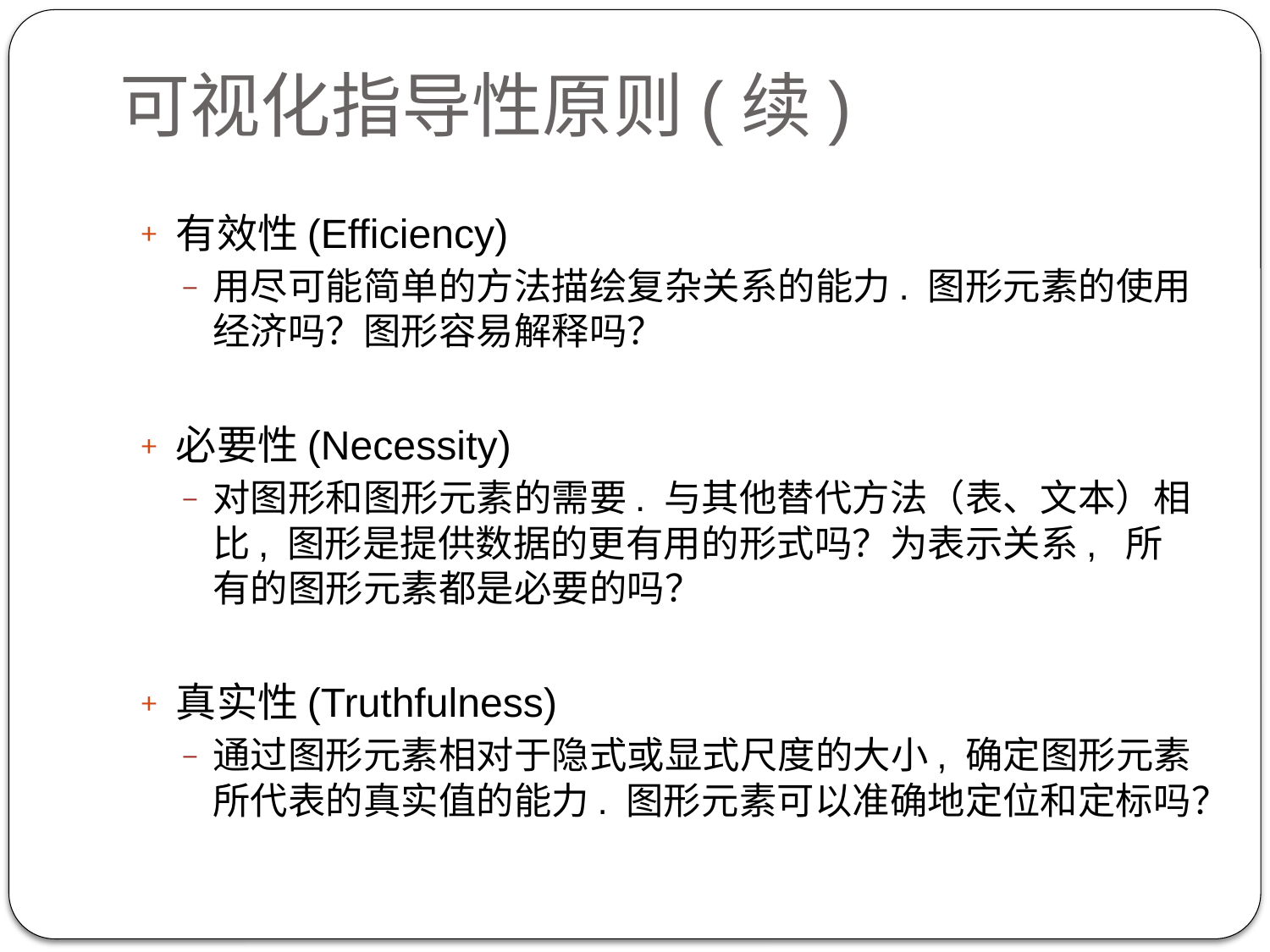

# 可视化指导性原则(续)
有效性(Efficiency)
用尽可能简单的方法描绘复杂关系的能力. 图形元素的使用经济吗？图形容易解释吗？

必要性(Necessity)
对图形和图形元素的需要. 与其他替代方法（表、文本）相比, 图形是提供数据的更有用的形式吗？为表示关系,  所有的图形元素都是必要的吗？

真实性(Truthfulness)
通过图形元素相对于隐式或显式尺度的大小, 确定图形元素所代表的真实值的能力. 图形元素可以准确地定位和定标吗？